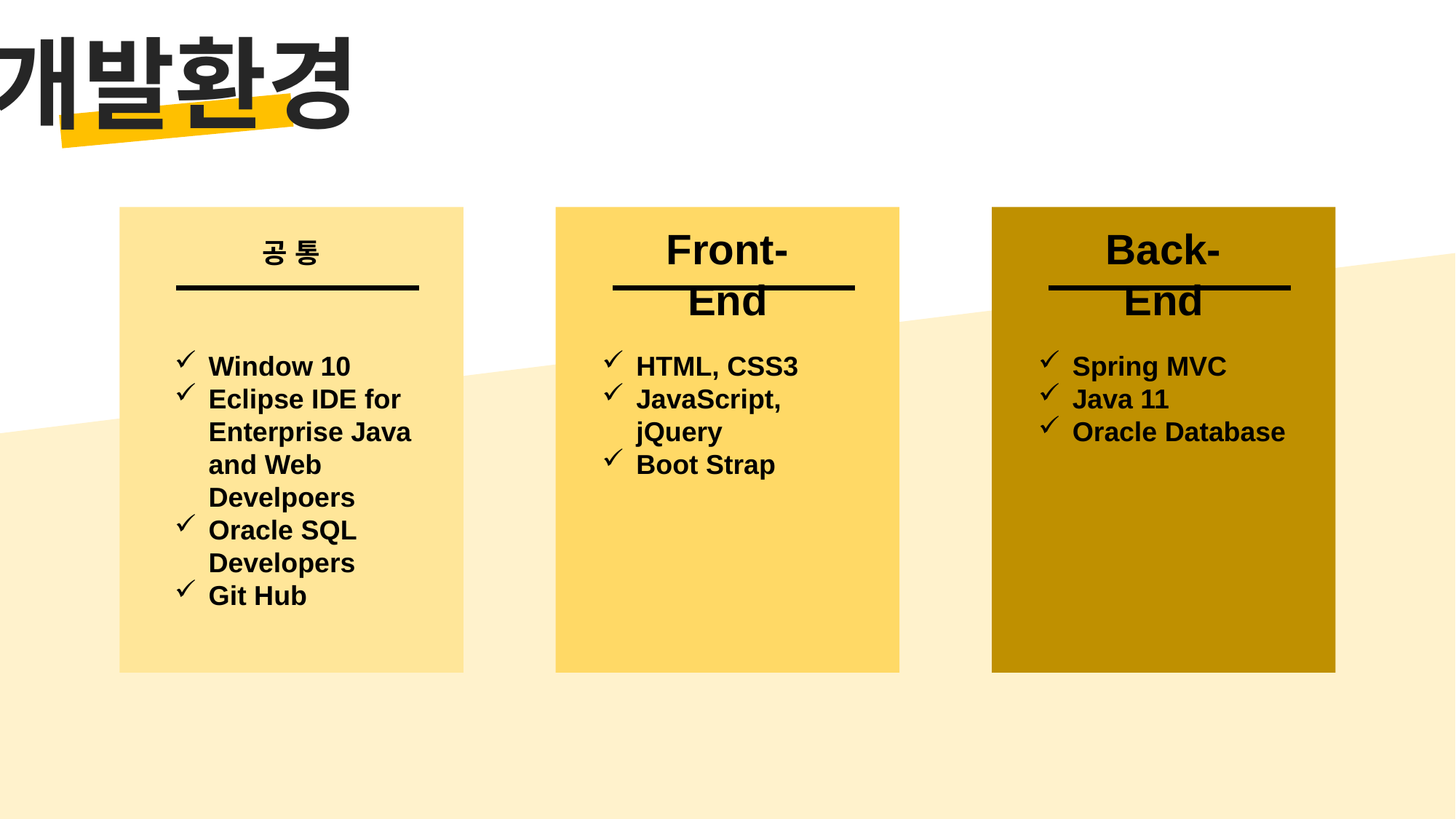

개발환경

공 통

Front-End

Back-End

Window 10
Eclipse IDE for Enterprise Java and Web Develpoers
Oracle SQL Developers
Git Hub
HTML, CSS3
JavaScript, jQuery
Boot Strap
Spring MVC
Java 11
Oracle Database